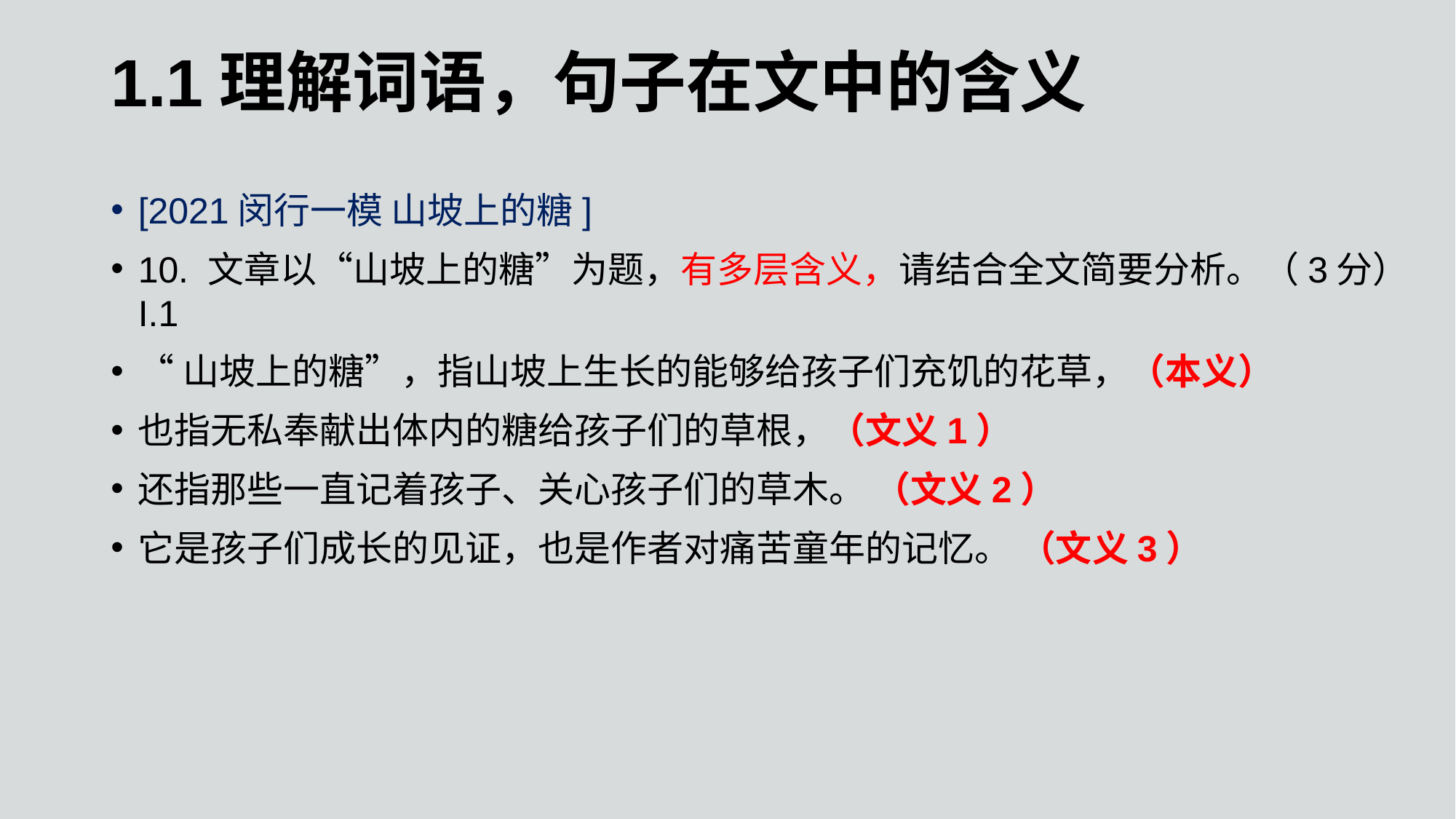

1.1理解词语，句子在文中的含义
[2021闵行一模 山坡上的糖]
10. 文章以“山坡上的糖”为题，有多层含义，请结合全文简要分析。（3分）I.1
“山坡上的糖”，指山坡上生长的能够给孩子们充饥的花草，（本义）
也指无私奉献出体内的糖给孩子们的草根，（文义1）
还指那些一直记着孩子、关心孩子们的草木。 （文义2）
它是孩子们成长的见证，也是作者对痛苦童年的记忆。 （文义3）